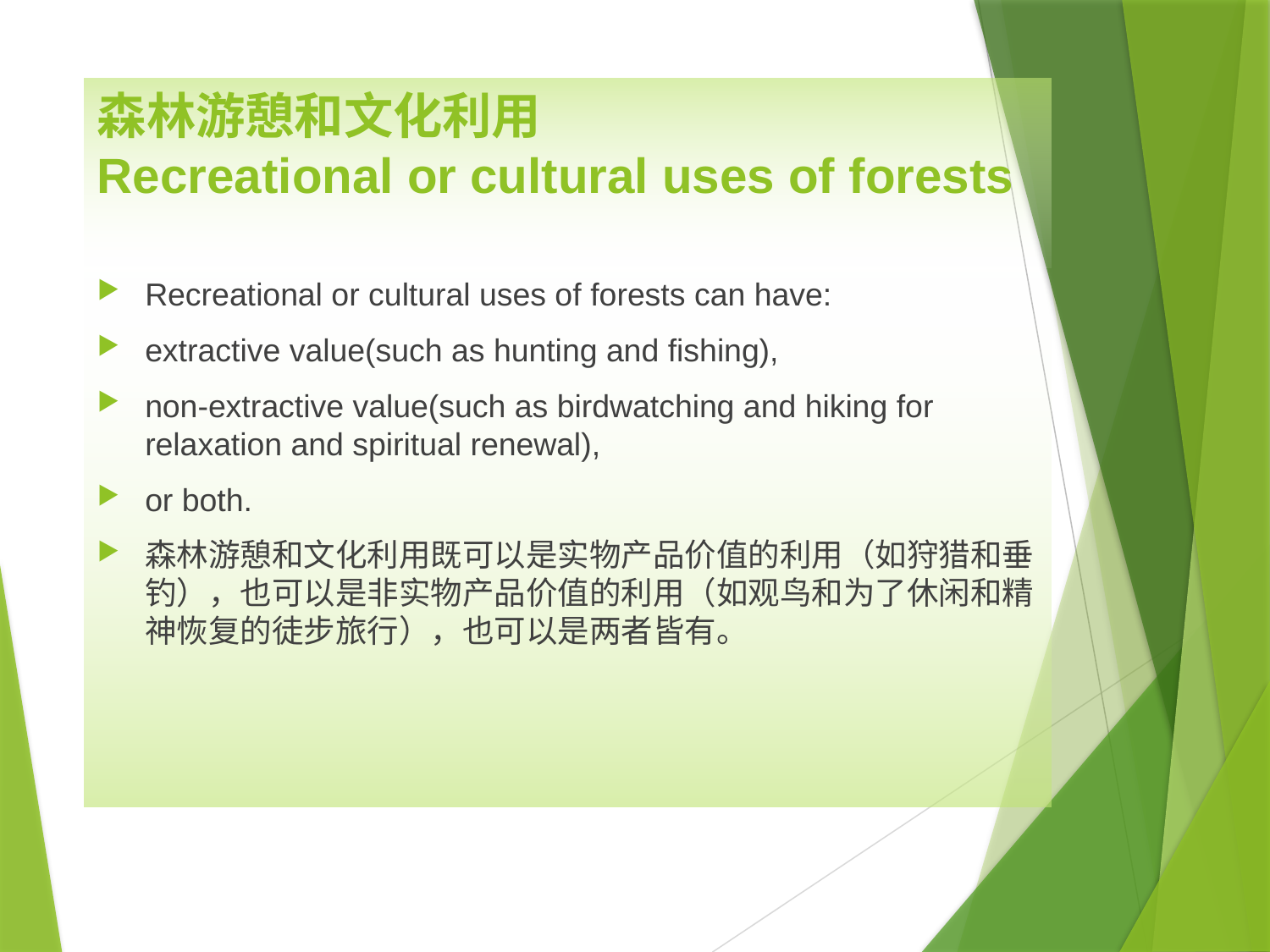

# 森林游憩和文化利用 Recreational or cultural uses of forests
Recreational or cultural uses of forests can have:
extractive value(such as hunting and fishing),
non-extractive value(such as birdwatching and hiking for relaxation and spiritual renewal),
or both.
森林游憩和文化利用既可以是实物产品价值的利用（如狩猎和垂钓），也可以是非实物产品价值的利用（如观鸟和为了休闲和精神恢复的徒步旅行），也可以是两者皆有。